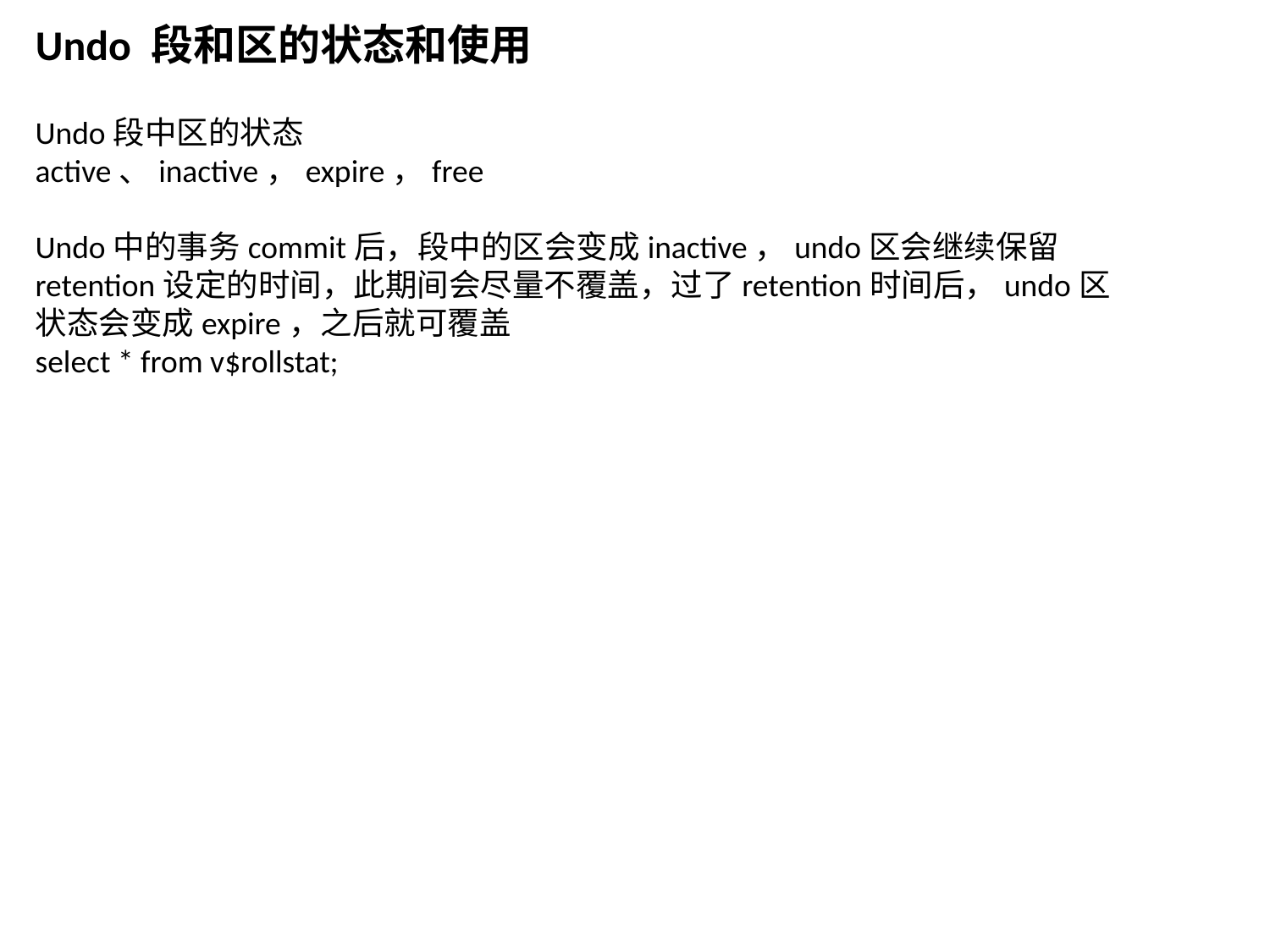

Undo 段和区的状态和使用
Undo段中区的状态
active、inactive，expire，free

Undo中的事务commit后，段中的区会变成inactive，undo区会继续保留retention设定的时间，此期间会尽量不覆盖，过了retention时间后，undo区状态会变成expire，之后就可覆盖
select * from v$rollstat;